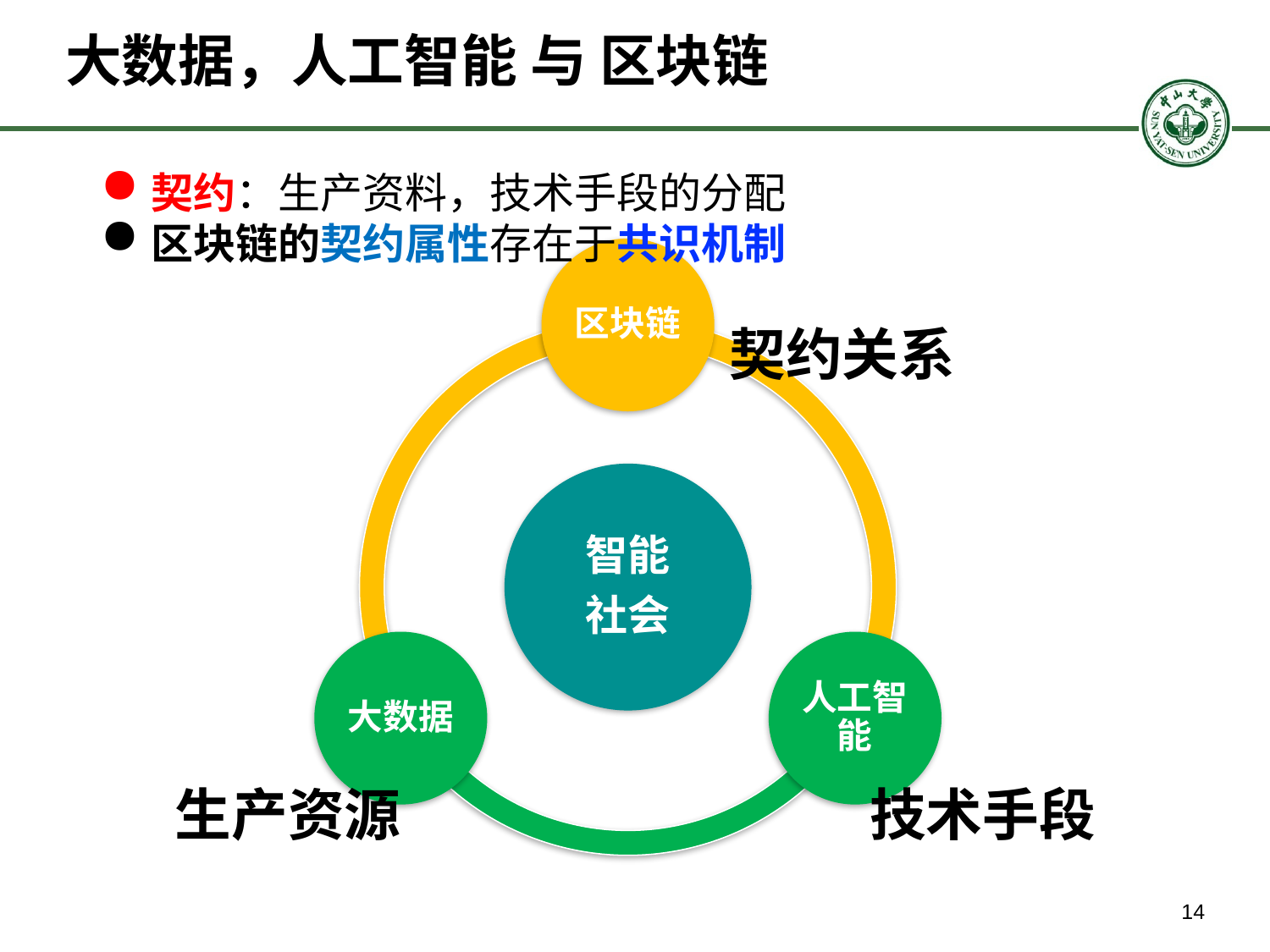

# 大数据，人工智能 与 区块链
契约：生产资料，技术手段的分配
区块链的契约属性存在于共识机制
智能
社会
区块链
人工智能
大数据
契约关系
生产资源
技术手段